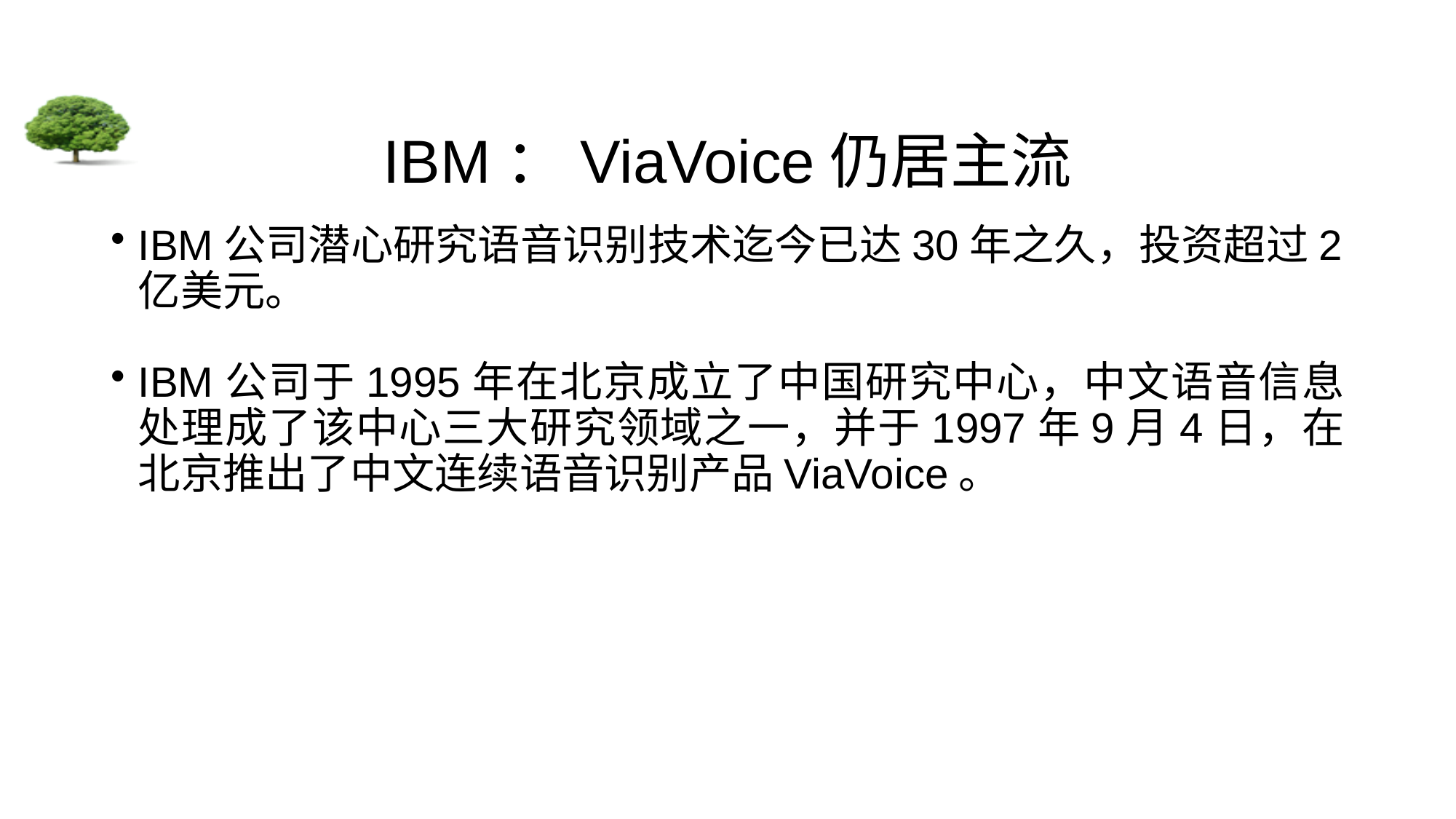

# IBM：ViaVoice仍居主流
IBM公司潜心研究语音识别技术迄今已达30年之久，投资超过2亿美元。

IBM公司于1995年在北京成立了中国研究中心，中文语音信息处理成了该中心三大研究领域之一，并于1997年9月4日，在北京推出了中文连续语音识别产品ViaVoice。